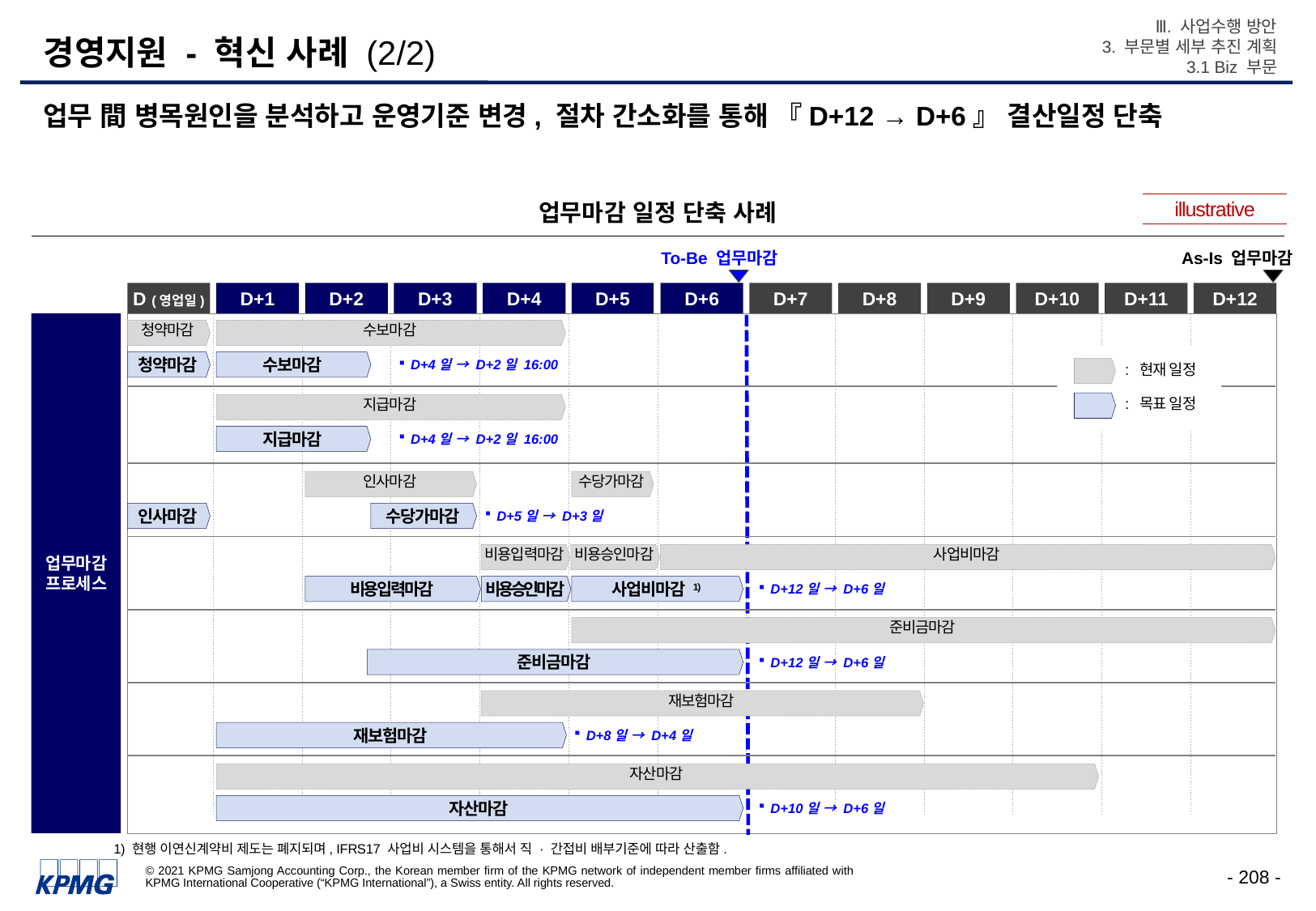

Ⅲ. 사업수행 방안
3. 부문별 세부 추진 계획
3.1 Biz 부문
# 경영지원 - 혁신 사례 (2/2)
업무 間 병목원인을 분석하고 운영기준 변경, 절차 간소화를 통해 『D+12 → D+6』 결산일정 단축
illustrative
업무마감 일정 단축 사례
To-Be 업무마감
As-Is 업무마감

D+1
D+2
D+3
D+4
D+5
D+6
D+7
D+8
D+9
D+10
D+11
D+12
D (영업일)
업무마감 프로세스

청약마감
수보마감

:  현재 일정

:  목표 일정

청약마감
수보마감
D+4일 → D+2일 16:00
지급마감
지급마감
D+4일 → D+2일 16:00
인사마감
수당가마감
인사마감
수당가마감
D+5일 → D+3일
비용입력마감
비용승인마감
사업비마감
비용입력마감
비용승인마감
사업비마감 1)
D+12일 → D+6일
준비금마감
준비금마감
D+12일 → D+6일
재보험마감
재보험마감
D+8일 → D+4일
자산마감
자산마감
D+10일 → D+6일
1) 현행 이연신계약비 제도는 폐지되며, IFRS17 사업비 시스템을 통해서 직 · 간접비 배부기준에 따라 산출함.